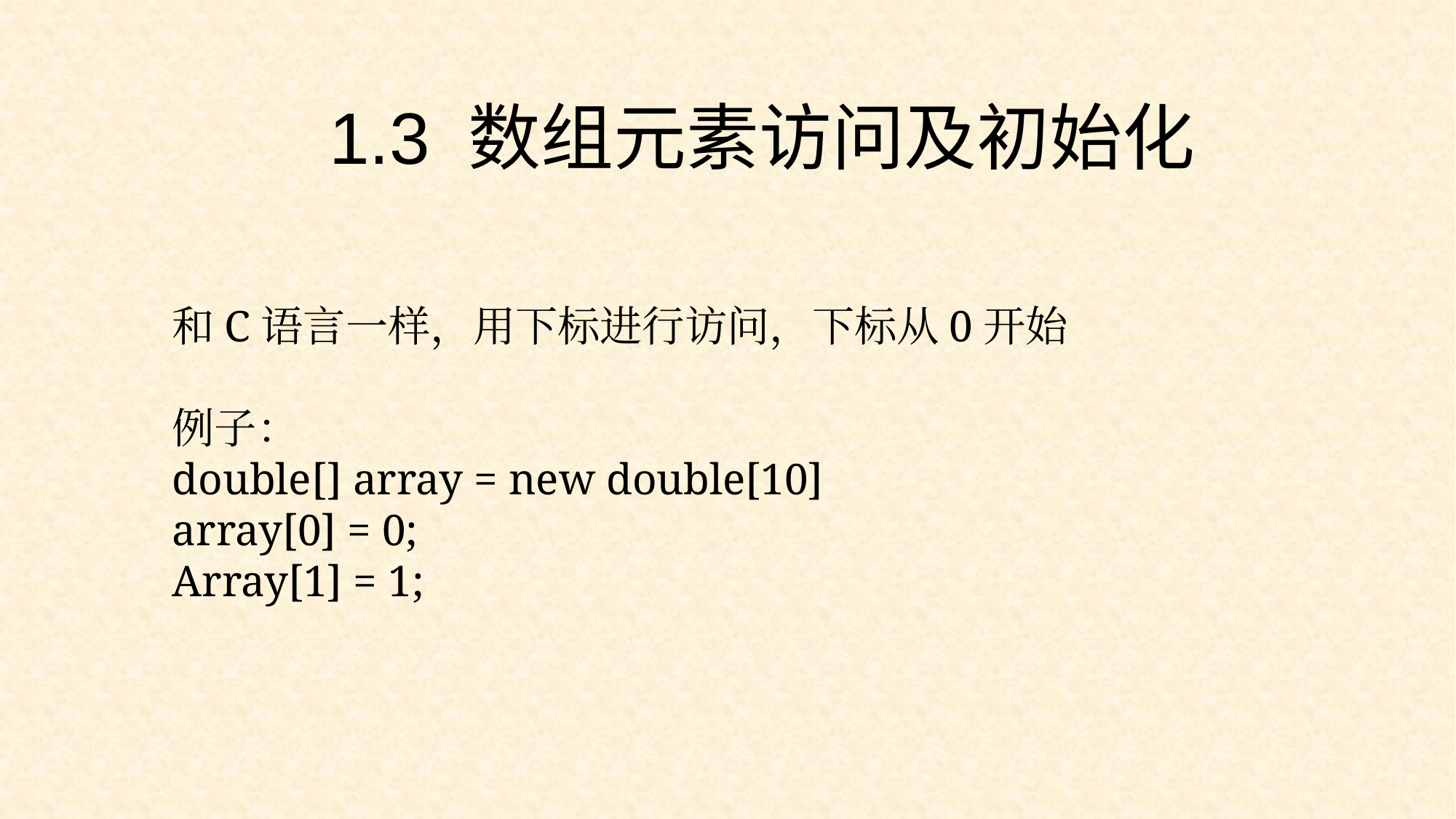

1.3 数组元素访问及初始化
和C语言一样，用下标进行访问，下标从0开始

例子：
double[] array = new double[10]
array[0] = 0;
Array[1] = 1;